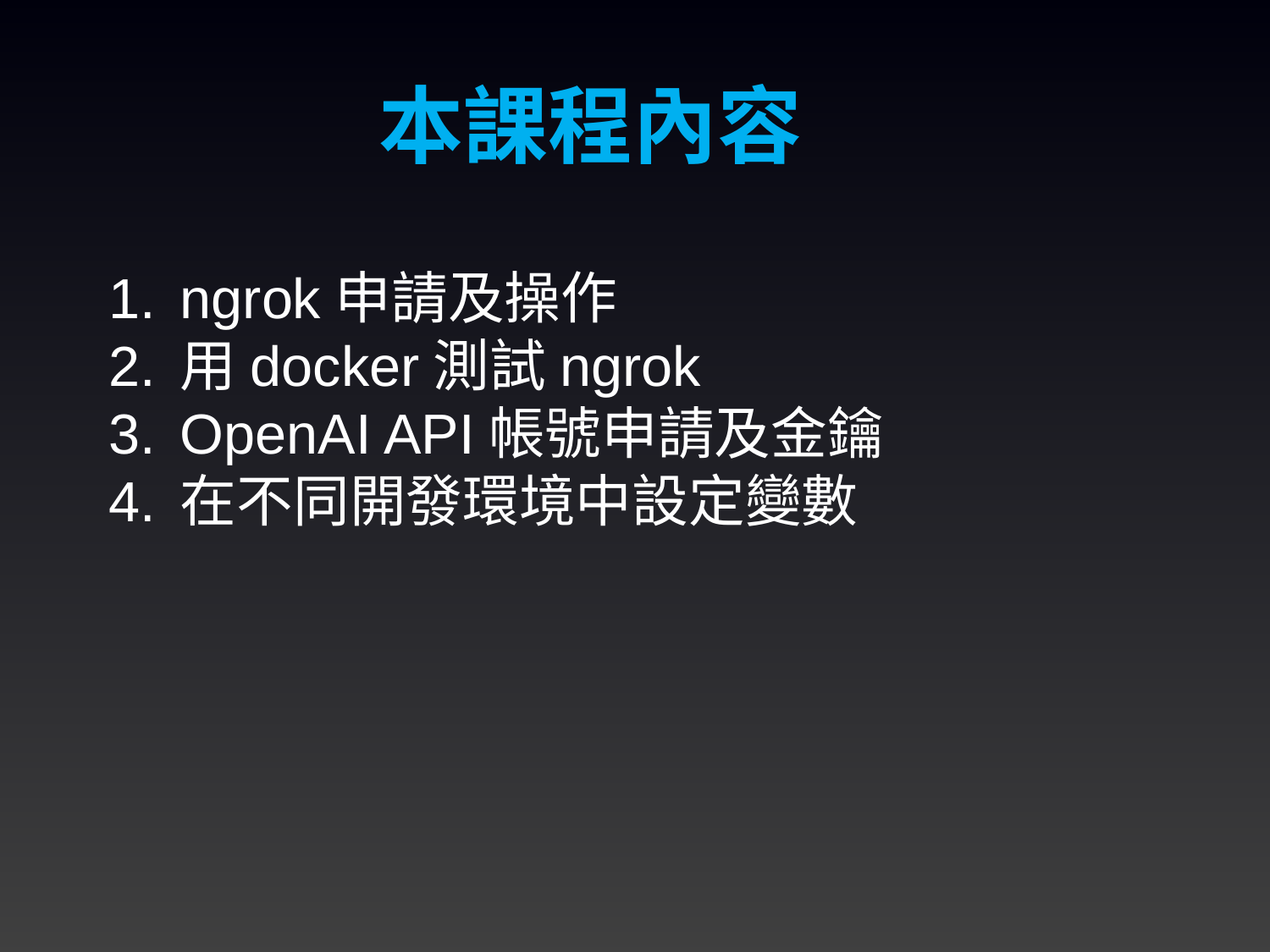

本課程內容
ngrok申請及操作
用docker測試ngrok
OpenAI API帳號申請及金鑰
在不同開發環境中設定變數